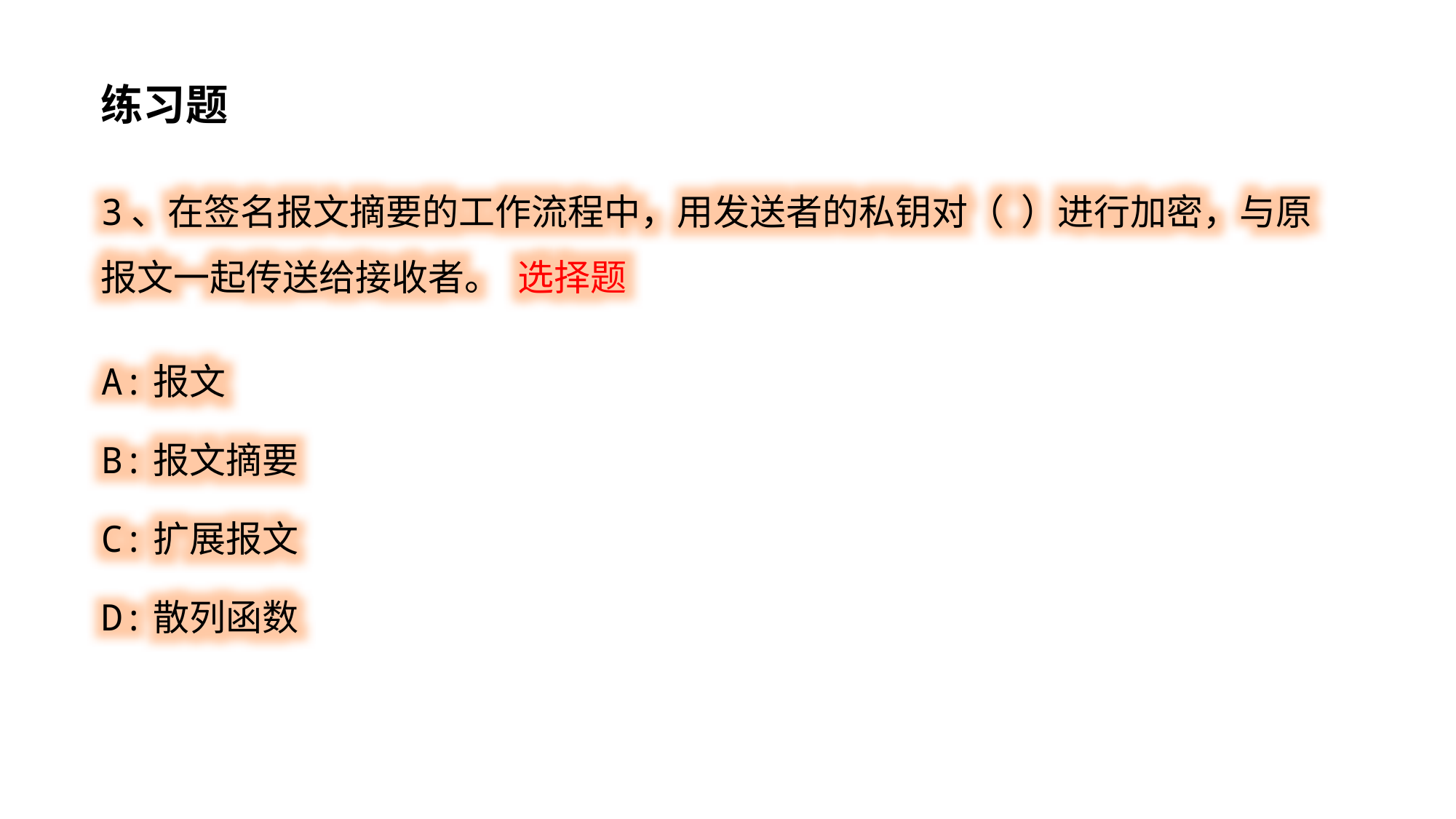

练习题
3、在签名报文摘要的工作流程中，用发送者的私钥对（  ）进行加密，与原报文一起传送给接收者。  选择题

A:报文

B:报文摘要

C:扩展报文

D:散列函数